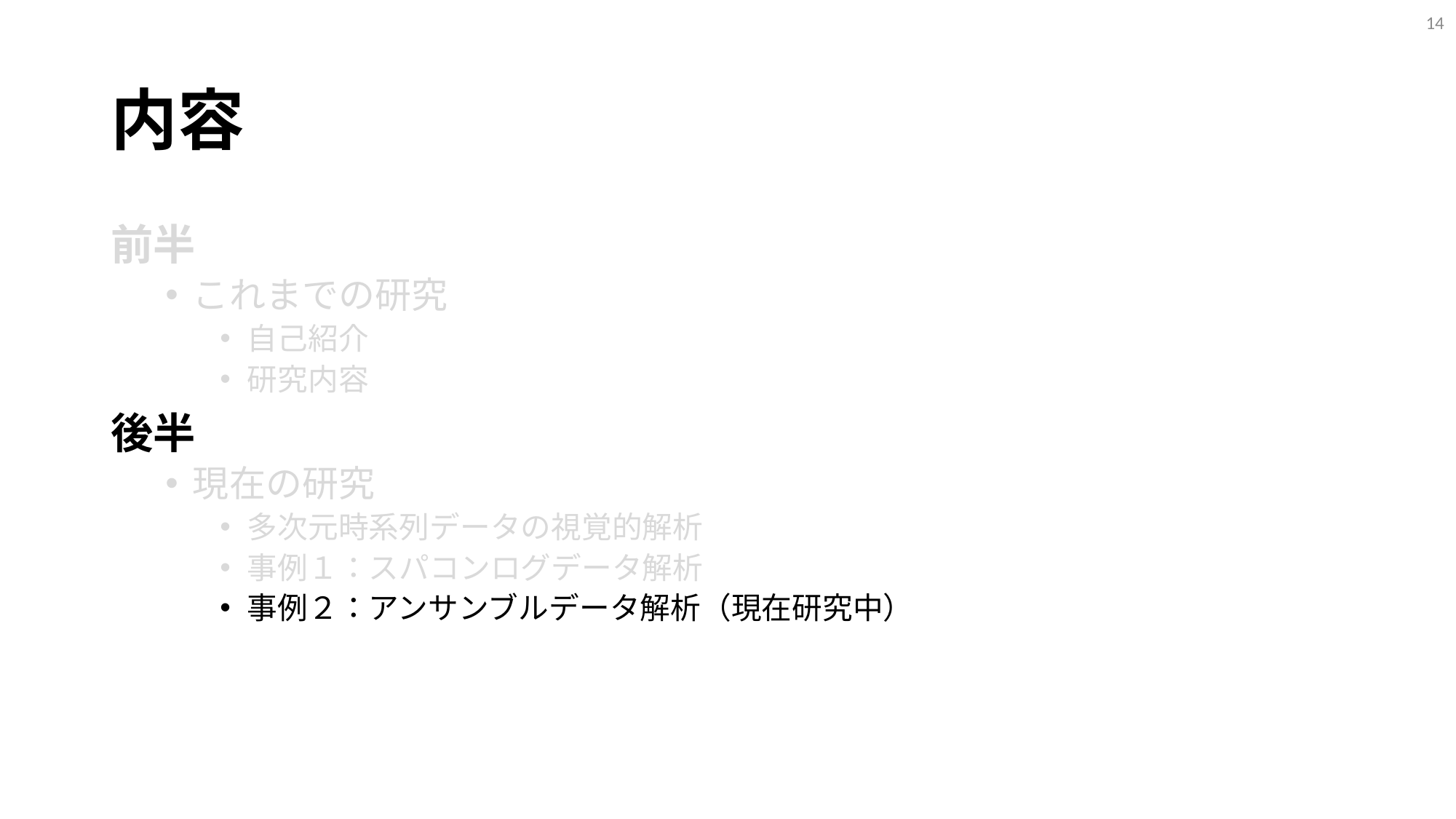

14
# 内容
前半
これまでの研究
自己紹介
研究内容
後半
現在の研究
多次元時系列データの視覚的解析
事例１：スパコンログデータ解析
事例２：アンサンブルデータ解析（現在研究中）